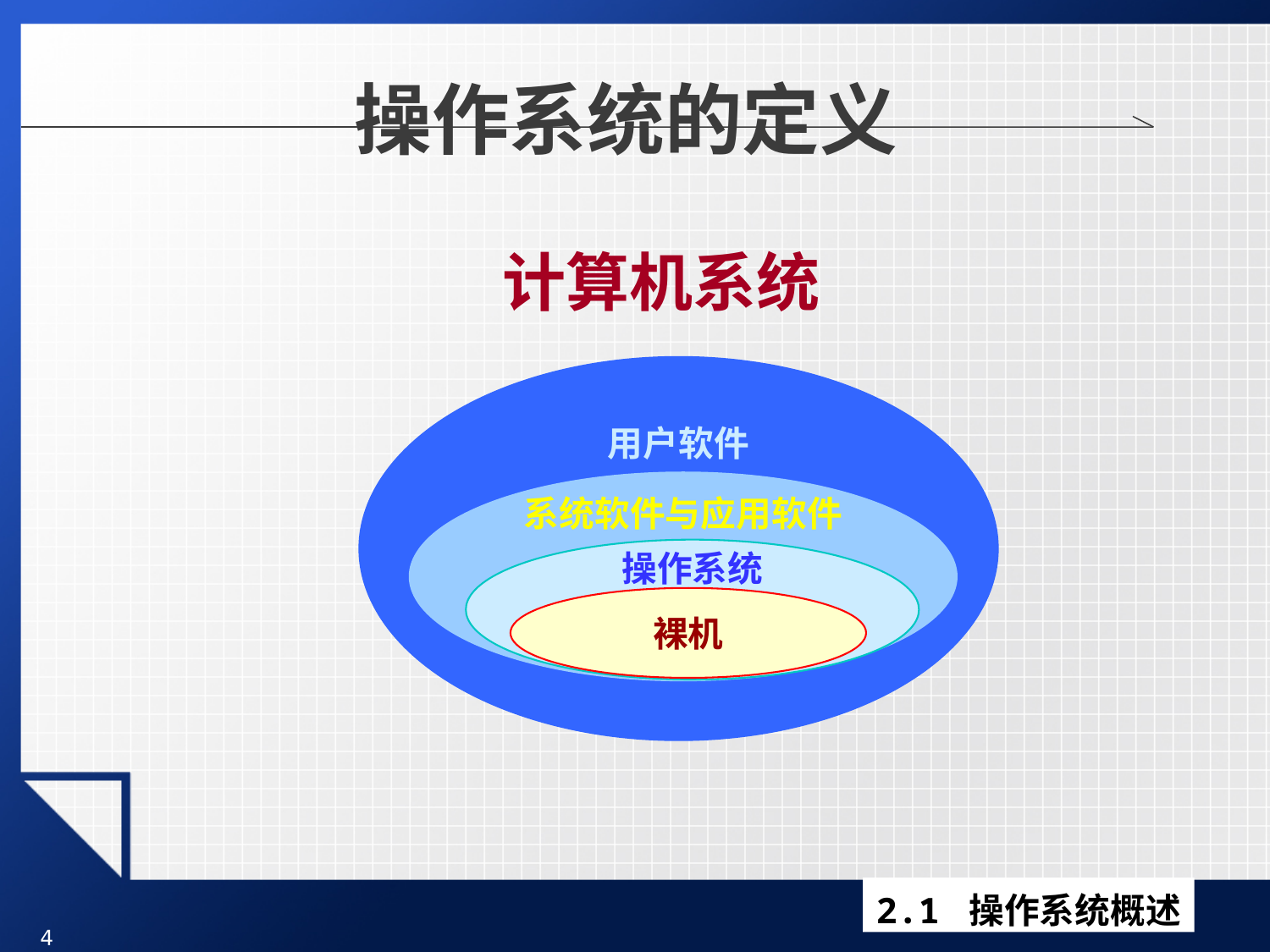

4
操作系统的定义
计算机系统
用户软件

系统软件与应用软件

操作系统

裸机
2.1 操作系统概述